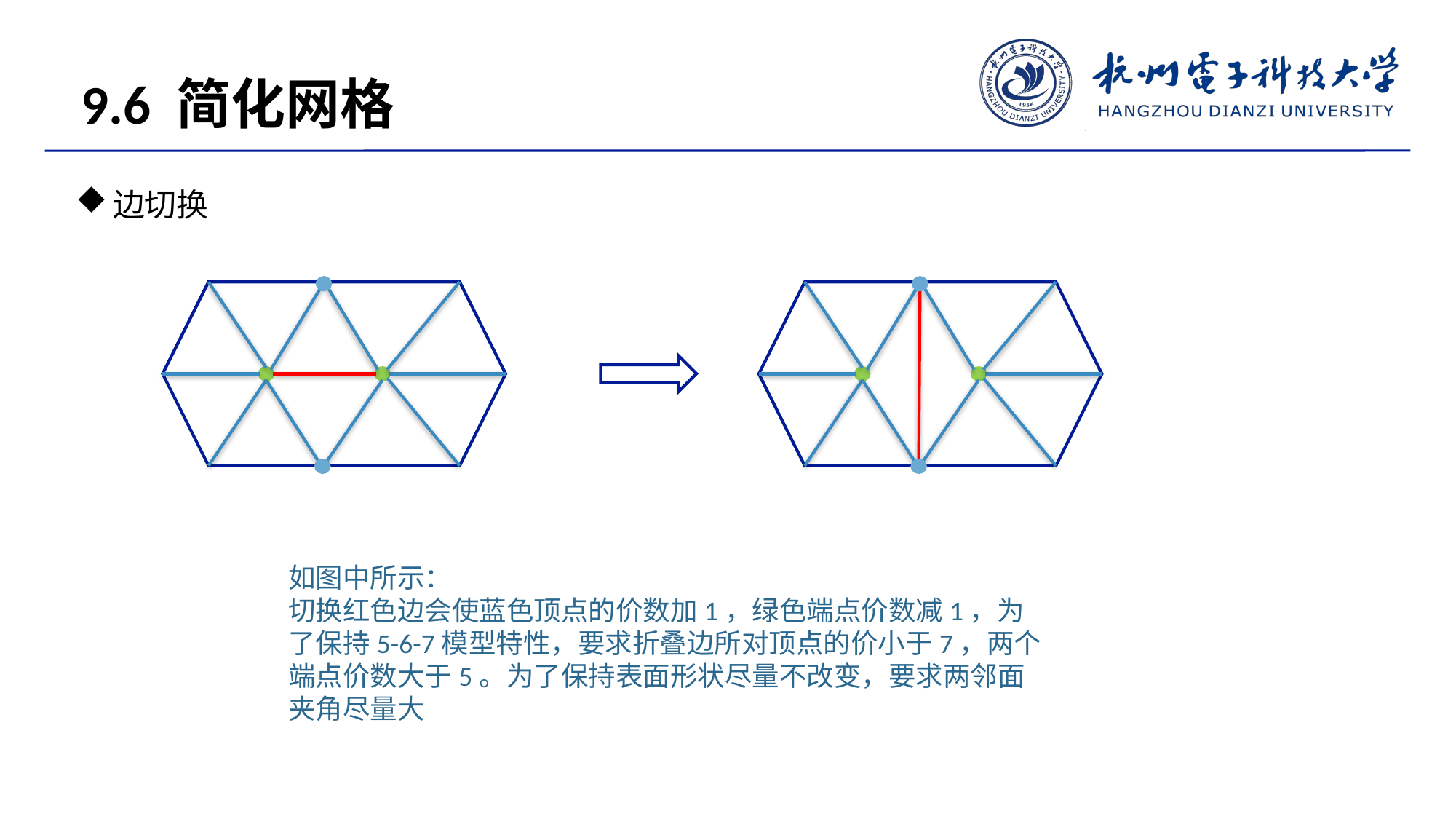

9.6 简化网格
边切换

如图中所示：
切换红色边会使蓝色顶点的价数加1，绿色端点价数减1，为了保持5-6-7模型特性，要求折叠边所对顶点的价小于7，两个端点价数大于5。为了保持表面形状尽量不改变，要求两邻面夹角尽量大